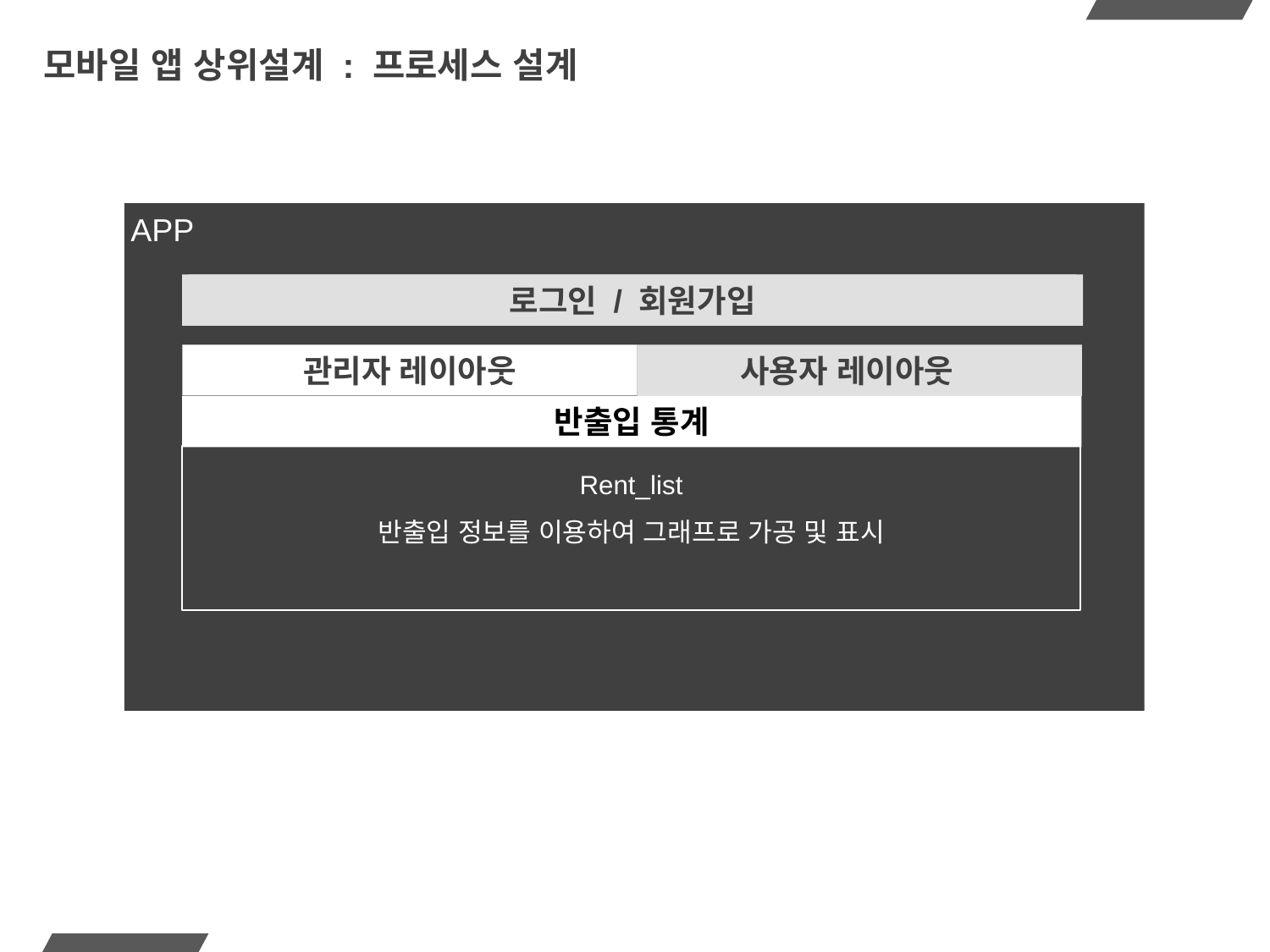

# 모바일 앱 상위설계 : 프로세스 설계
APP

로그인 / 회원가입
사용자 레이아웃
관리자 레이아웃

반출입 통계

Rent_list
반출입 정보를 이용하여 그래프로 가공 및 표시